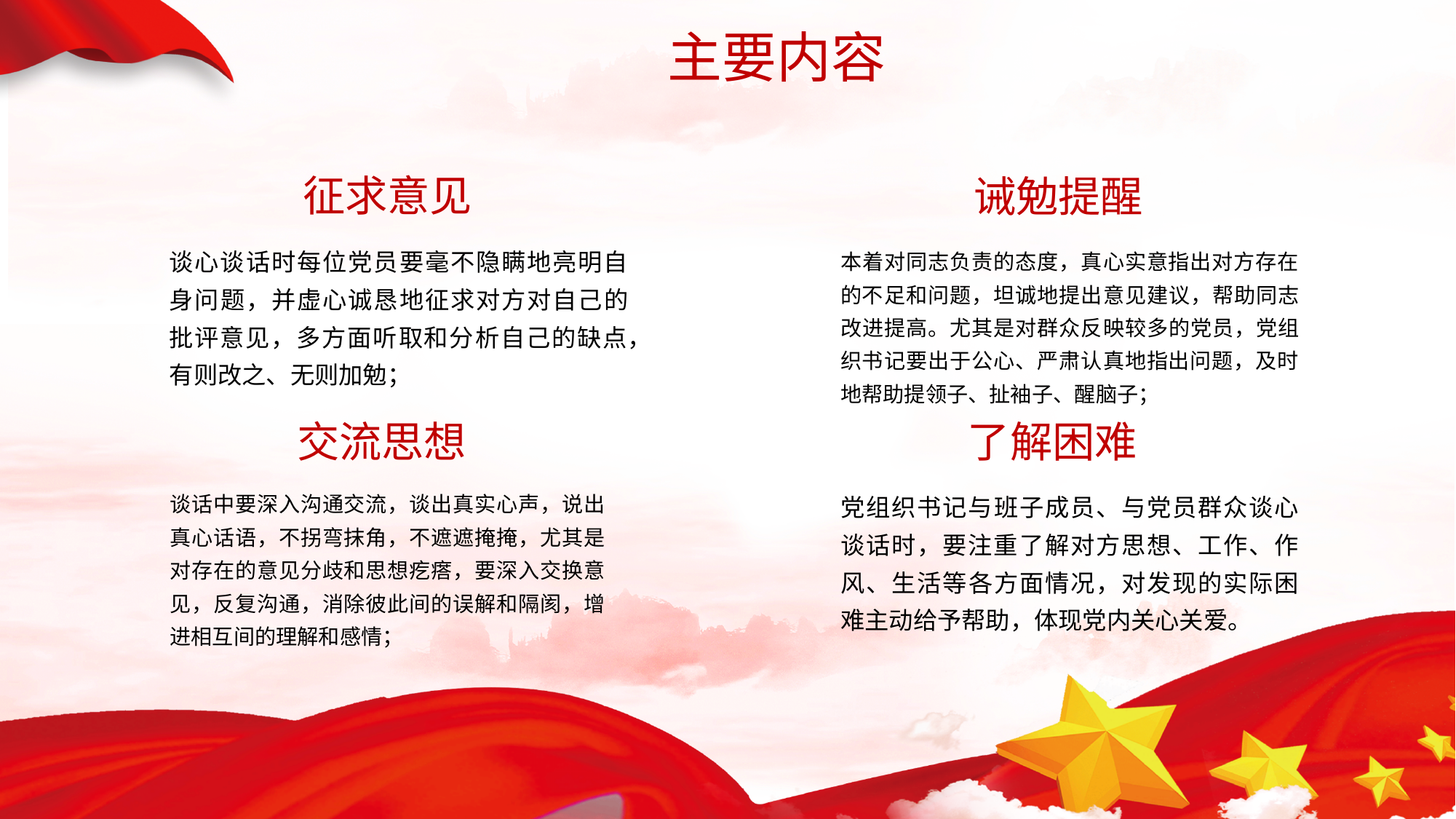

主要内容
征求意见
诫勉提醒
谈心谈话时每位党员要毫不隐瞒地亮明自身问题，并虚心诚恳地征求对方对自己的批评意见，多方面听取和分析自己的缺点，有则改之、无则加勉；
本着对同志负责的态度，真心实意指出对方存在的不足和问题，坦诚地提出意见建议，帮助同志改进提高。尤其是对群众反映较多的党员，党组织书记要出于公心、严肃认真地指出问题，及时地帮助提领子、扯袖子、醒脑子；
交流思想
了解困难
谈话中要深入沟通交流，谈出真实心声，说出真心话语，不拐弯抹角，不遮遮掩掩，尤其是对存在的意见分歧和思想疙瘩，要深入交换意见，反复沟通，消除彼此间的误解和隔阂，增进相互间的理解和感情；
党组织书记与班子成员、与党员群众谈心谈话时，要注重了解对方思想、工作、作风、生活等各方面情况，对发现的实际困难主动给予帮助，体现党内关心关爱。